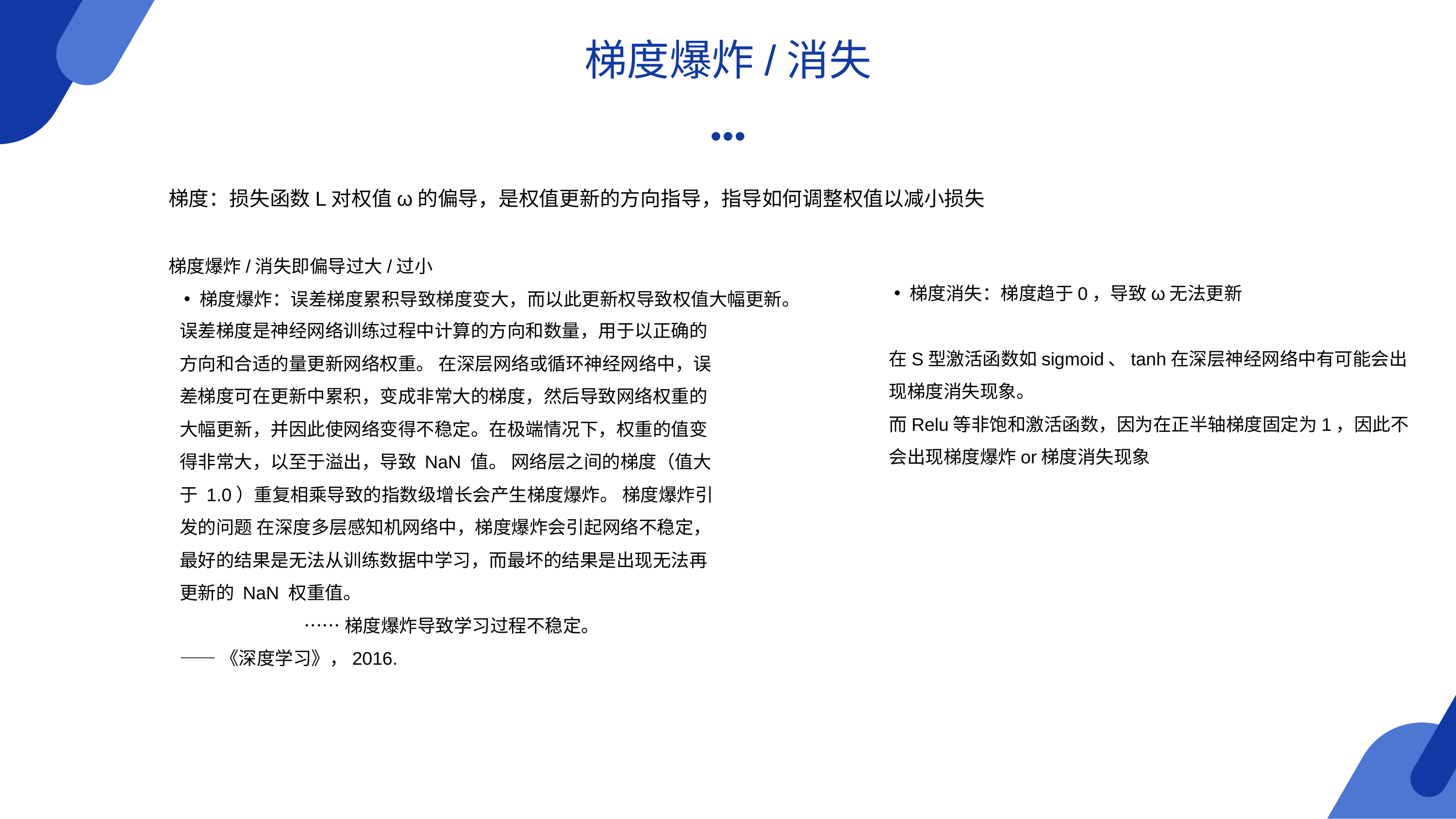

梯度爆炸/消失

梯度：损失函数L对权值ω的偏导，是权值更新的方向指导，指导如何调整权值以减小损失
梯度爆炸/消失即偏导过大/过小
梯度爆炸：误差梯度累积导致梯度变大，而以此更新权导致权值大幅更新。
梯度消失：梯度趋于0，导致ω无法更新
误差梯度是神经网络训练过程中计算的方向和数量，用于以正确的方向和合适的量更新网络权重。 在深层网络或循环神经网络中，误差梯度可在更新中累积，变成非常大的梯度，然后导致网络权重的大幅更新，并因此使网络变得不稳定。在极端情况下，权重的值变得非常大，以至于溢出，导致 NaN 值。 网络层之间的梯度（值大于 1.0）重复相乘导致的指数级增长会产生梯度爆炸。 梯度爆炸引发的问题 在深度多层感知机网络中，梯度爆炸会引起网络不稳定，最好的结果是无法从训练数据中学习，而最坏的结果是出现无法再更新的 NaN 权重值。
……梯度爆炸导致学习过程不稳定。
——《深度学习》，2016.
在S型激活函数如sigmoid、tanh在深层神经网络中有可能会出现梯度消失现象。
而Relu等非饱和激活函数，因为在正半轴梯度固定为1，因此不会出现梯度爆炸or梯度消失现象